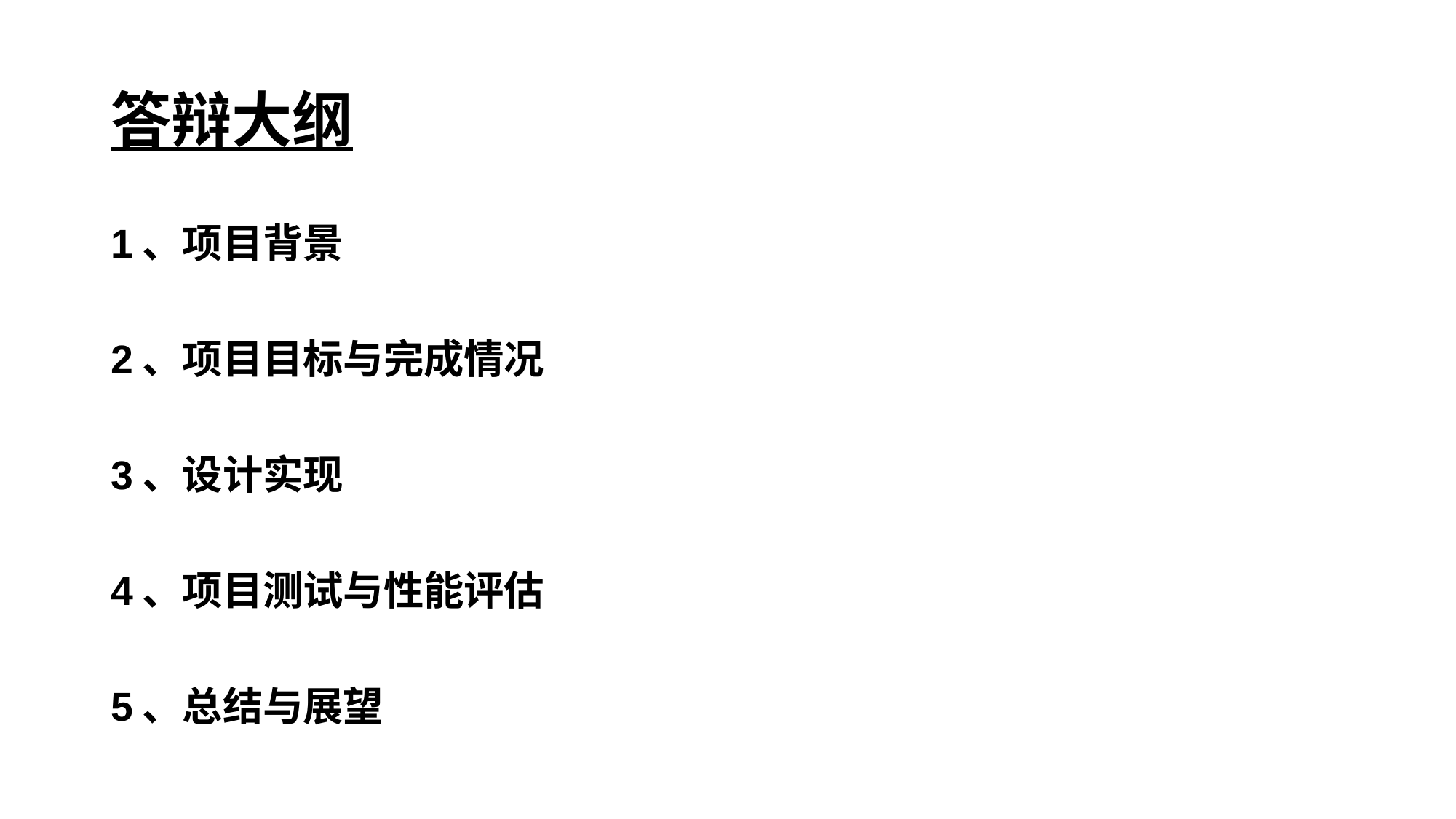

# 答辩大纲
1、项目背景

2、项目目标与完成情况

3、设计实现

4、项目测试与性能评估

5、总结与展望